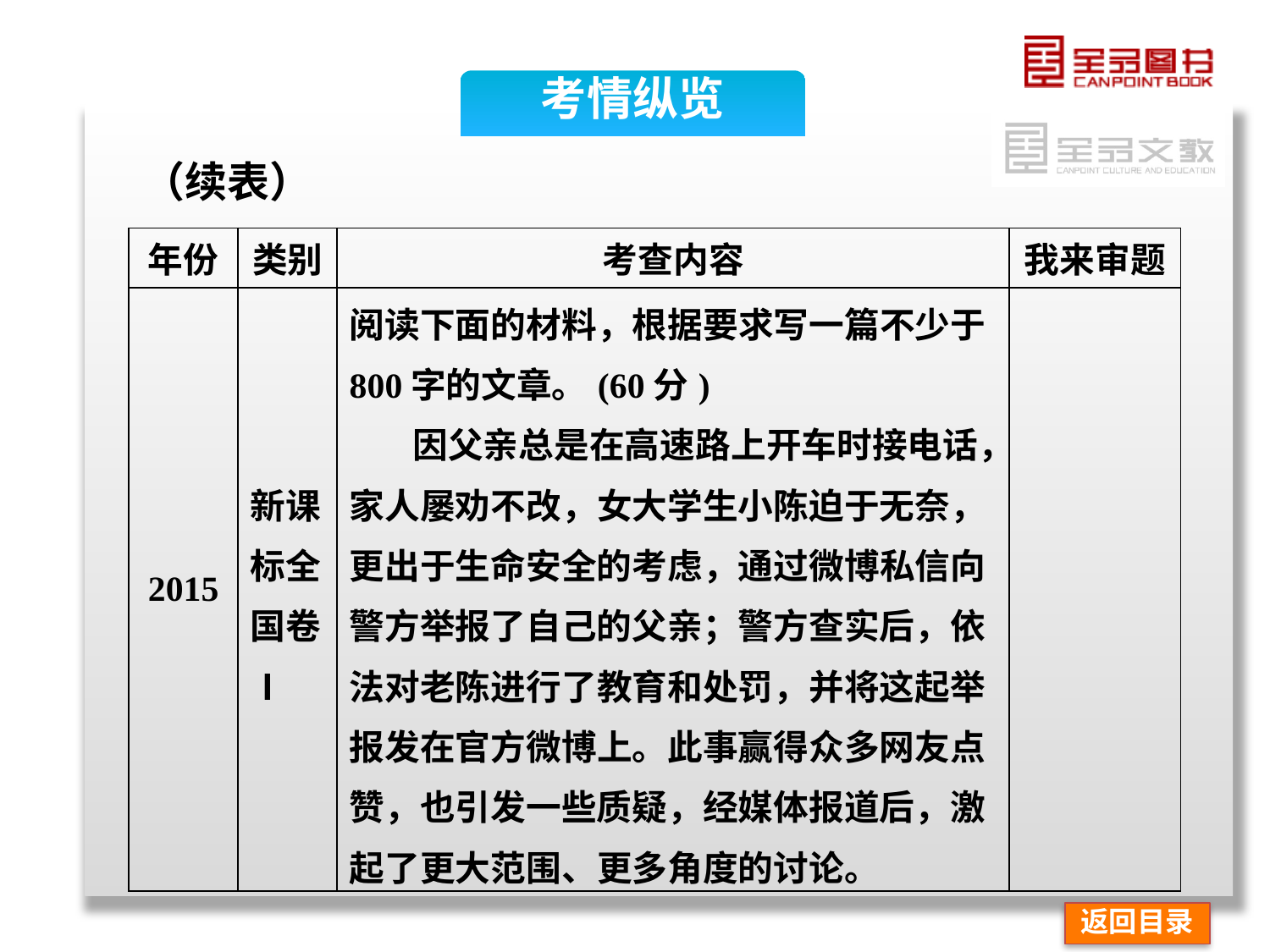

考情纵览
（续表）
| 年份 | 类别 | 考查内容 | 我来审题 |
| --- | --- | --- | --- |
| 2015 | 新课 标全 国卷Ⅰ | 阅读下面的材料，根据要求写一篇不少于800字的文章。(60分) 因父亲总是在高速路上开车时接电话，家人屡劝不改，女大学生小陈迫于无奈，更出于生命安全的考虑，通过微博私信向警方举报了自己的父亲；警方查实后，依法对老陈进行了教育和处罚，并将这起举报发在官方微博上。此事赢得众多网友点赞，也引发一些质疑，经媒体报道后，激起了更大范围、更多角度的讨论。 |  |
返回目录